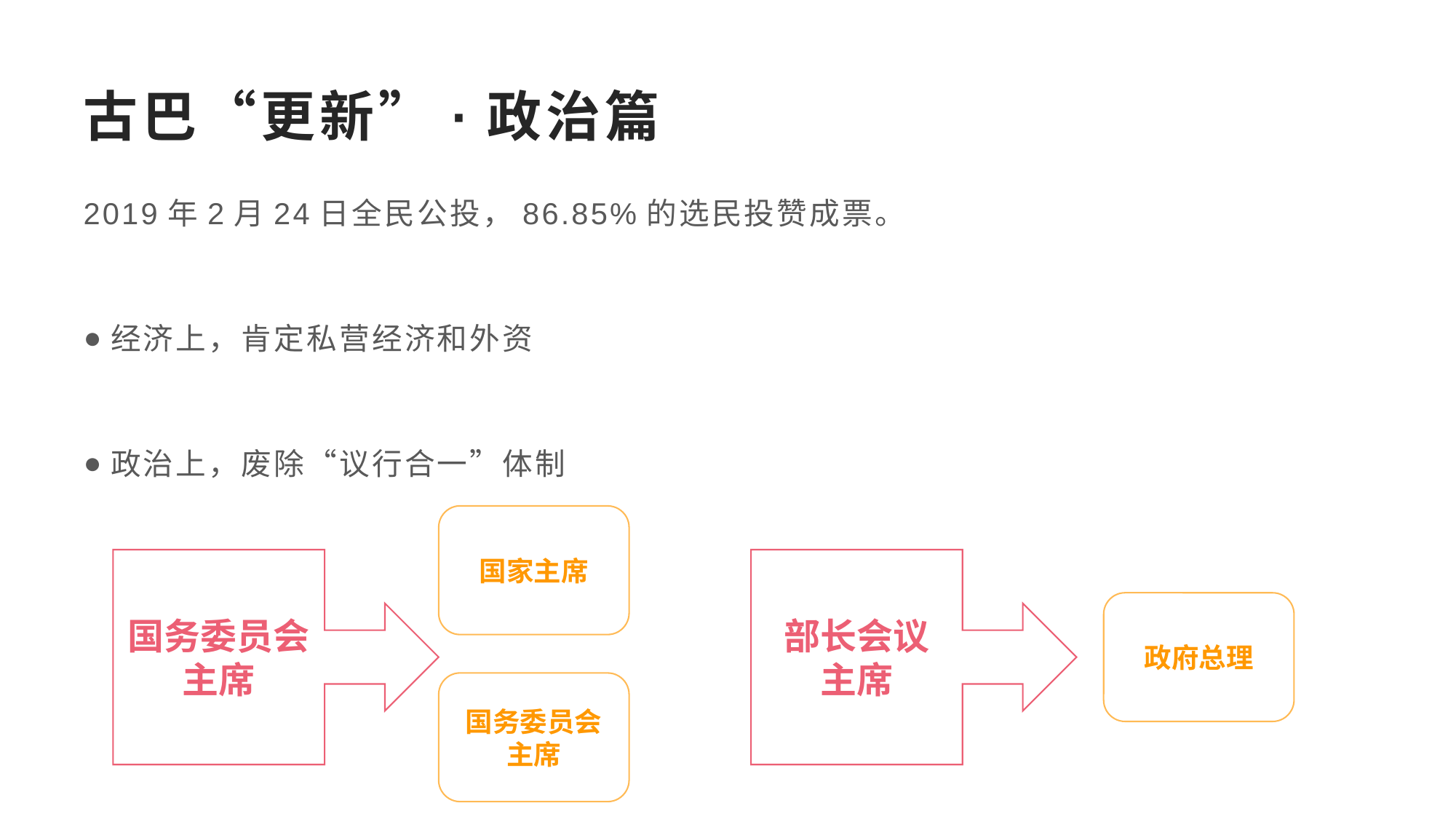

# 古巴“更新”·政治篇
2019年2月24日全民公投，86.85%的选民投赞成票。

经济上，肯定私营经济和外资

政治上，废除“议行合一”体制

国家主席
国务委员会主席
部长会议
主席
政府总理
国务委员会主席